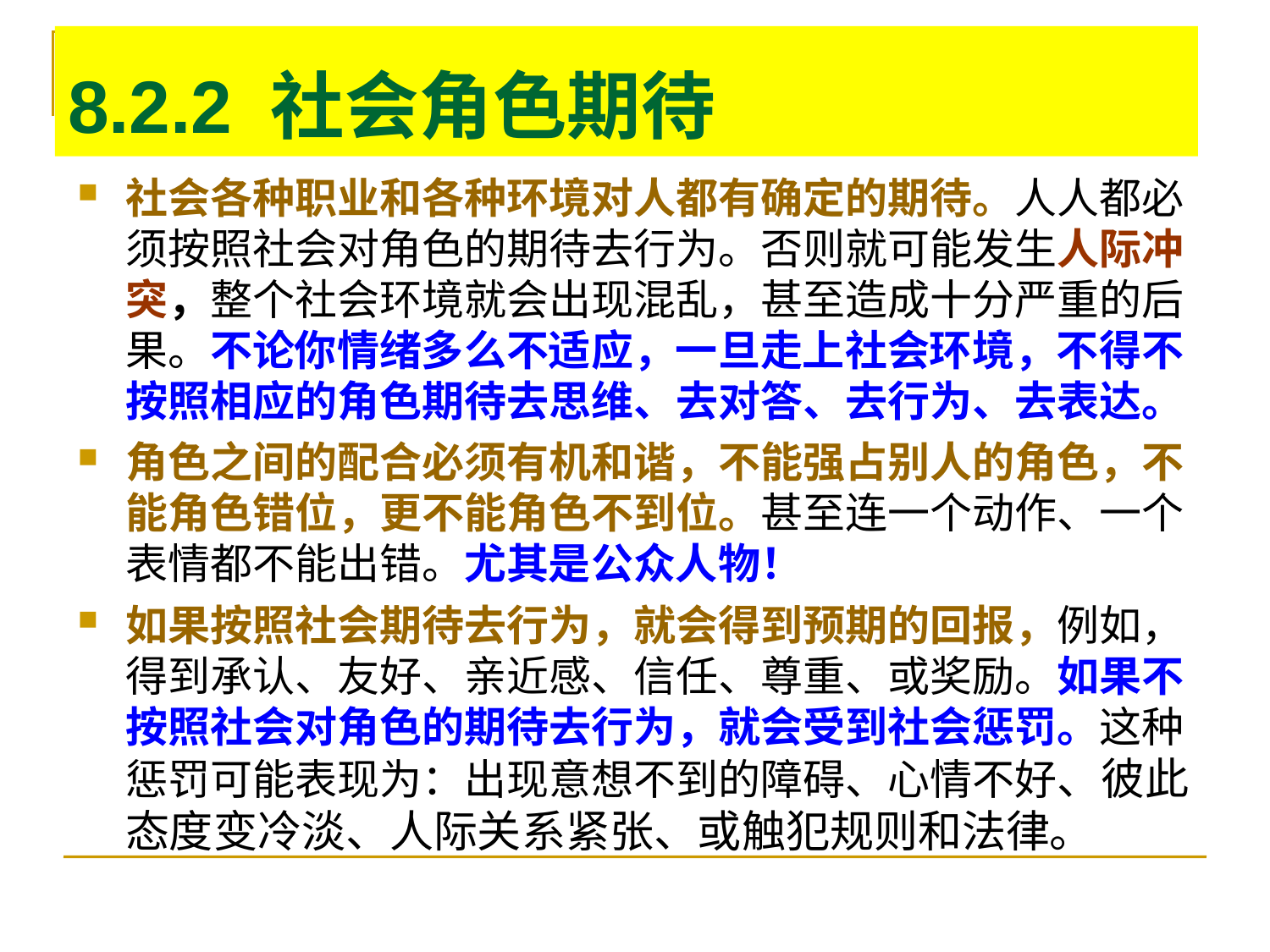

# 8.2.2 社会角色期待
社会各种职业和各种环境对人都有确定的期待。人人都必须按照社会对角色的期待去行为。否则就可能发生人际冲突，整个社会环境就会出现混乱，甚至造成十分严重的后果。不论你情绪多么不适应，一旦走上社会环境，不得不按照相应的角色期待去思维、去对答、去行为、去表达。
角色之间的配合必须有机和谐，不能强占别人的角色，不能角色错位，更不能角色不到位。甚至连一个动作、一个表情都不能出错。尤其是公众人物！
如果按照社会期待去行为，就会得到预期的回报，例如，得到承认、友好、亲近感、信任、尊重、或奖励。如果不按照社会对角色的期待去行为，就会受到社会惩罚。这种惩罚可能表现为：出现意想不到的障碍、心情不好、彼此态度变冷淡、人际关系紧张、或触犯规则和法律。

17